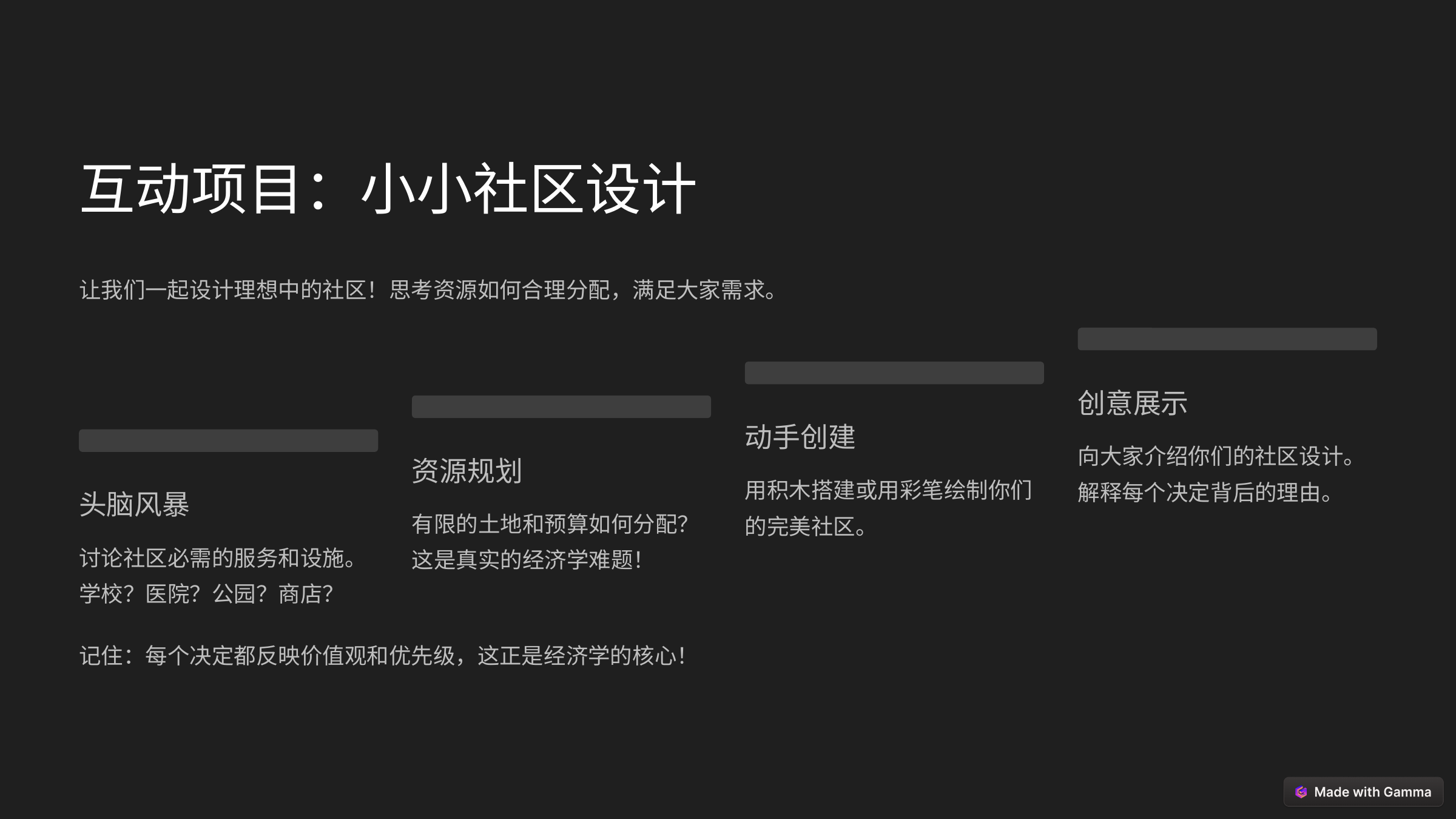

互动项目：小小社区设计
让我们一起设计理想中的社区！思考资源如何合理分配，满足大家需求。

创意展示

动手创建

向大家介绍你们的社区设计。解释每个决定背后的理由。
资源规划
用积木搭建或用彩笔绘制你们的完美社区。
头脑风暴
有限的土地和预算如何分配？这是真实的经济学难题！
讨论社区必需的服务和设施。学校？医院？公园？商店？
记住：每个决定都反映价值观和优先级，这正是经济学的核心！